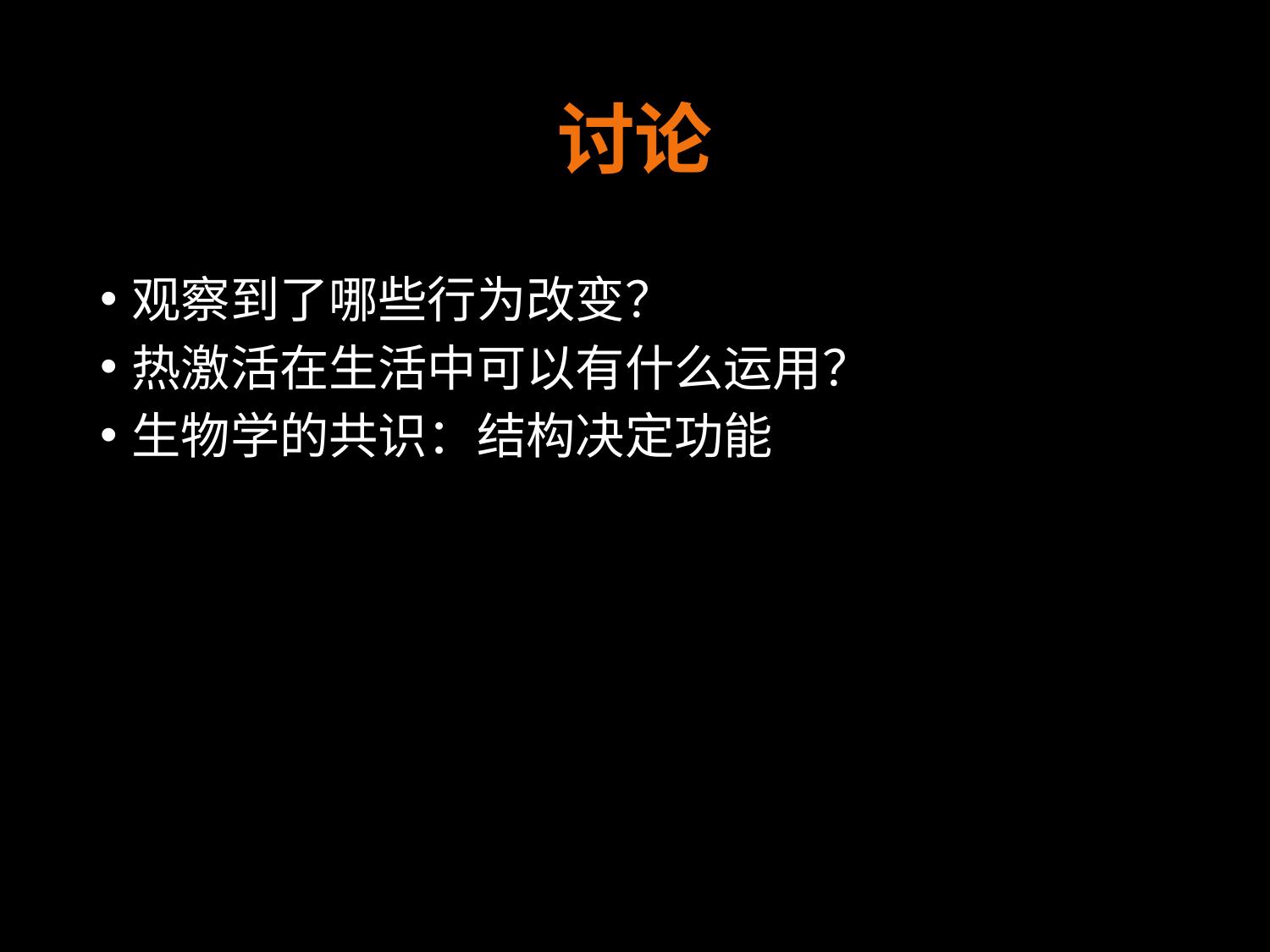

# 讨论
观察到了哪些行为改变？
热激活在生活中可以有什么运用？
生物学的共识：结构决定功能